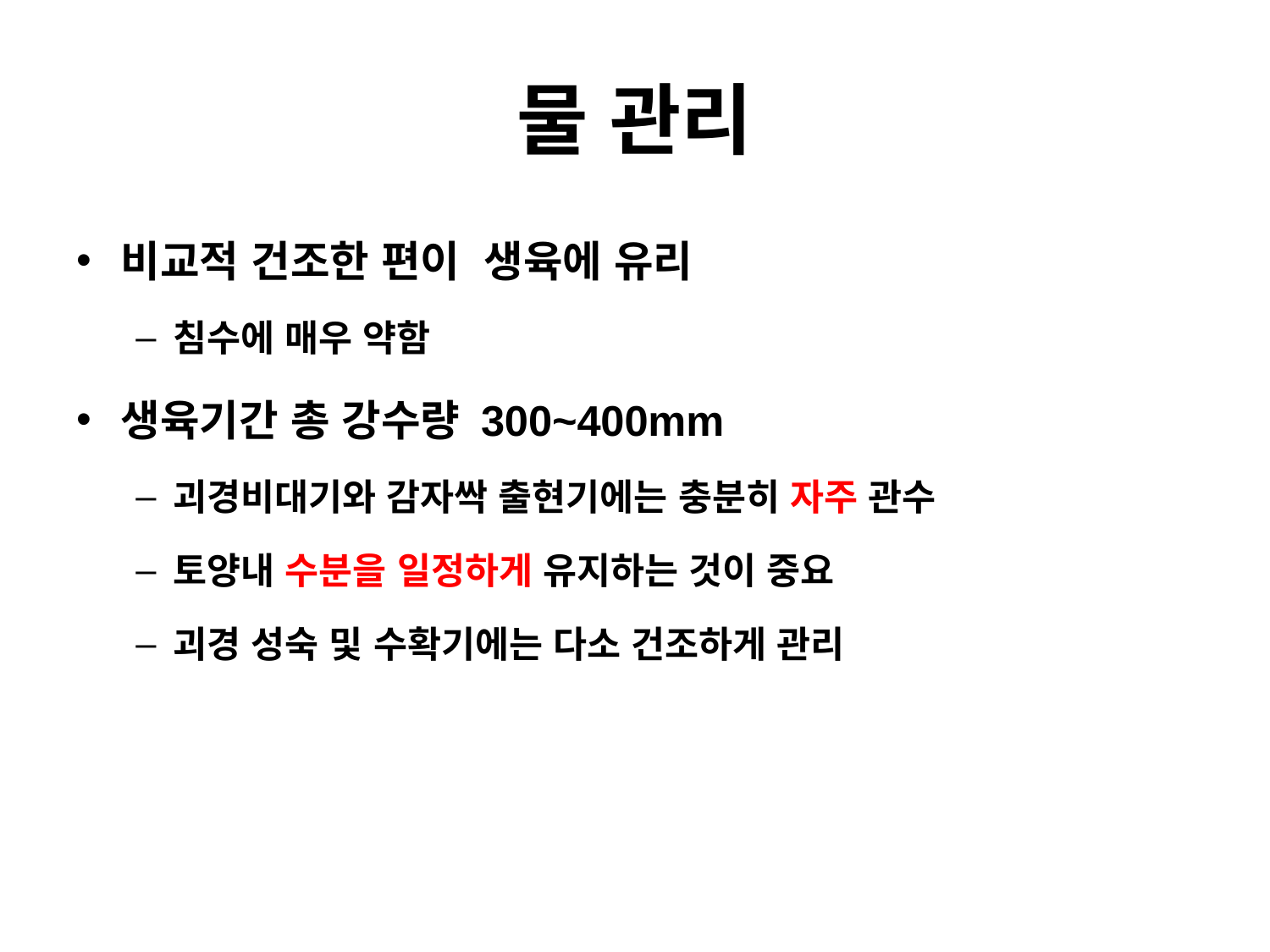

# 물 관리
비교적 건조한 편이  생육에 유리
침수에 매우 약함
생육기간 총 강수량 300~400mm
괴경비대기와 감자싹 출현기에는 충분히 자주 관수
토양내 수분을 일정하게 유지하는 것이 중요
괴경 성숙 및 수확기에는 다소 건조하게 관리